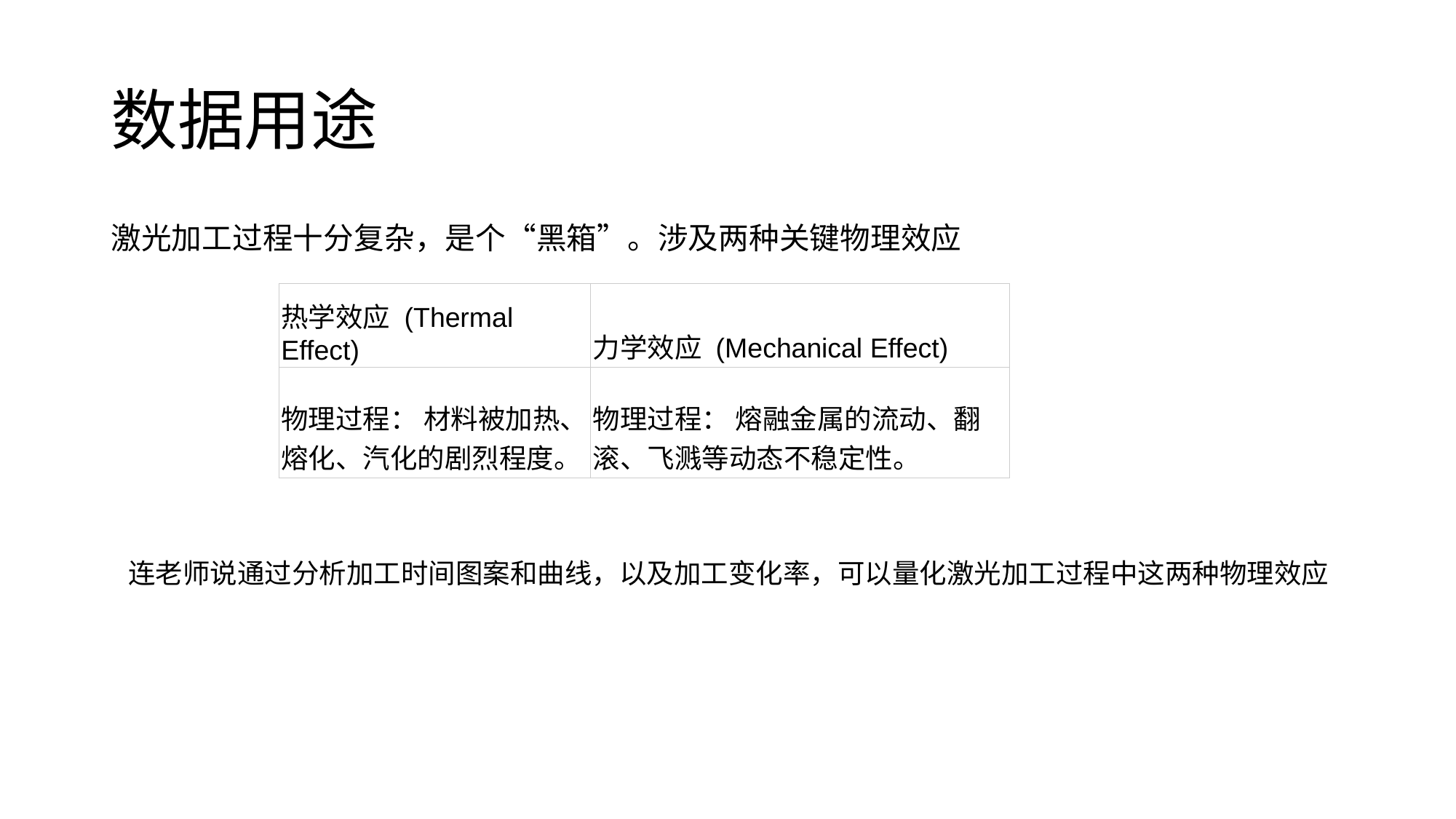

# 数据用途
激光加工过程十分复杂，是个“黑箱”。涉及两种关键物理效应
| 热学效应 (Thermal Effect) | 力学效应 (Mechanical Effect) |
| --- | --- |
| 物理过程： 材料被加热、熔化、汽化的剧烈程度。 | 物理过程： 熔融金属的流动、翻滚、飞溅等动态不稳定性。 |
连老师说通过分析加工时间图案和曲线，以及加工变化率，可以量化激光加工过程中这两种物理效应